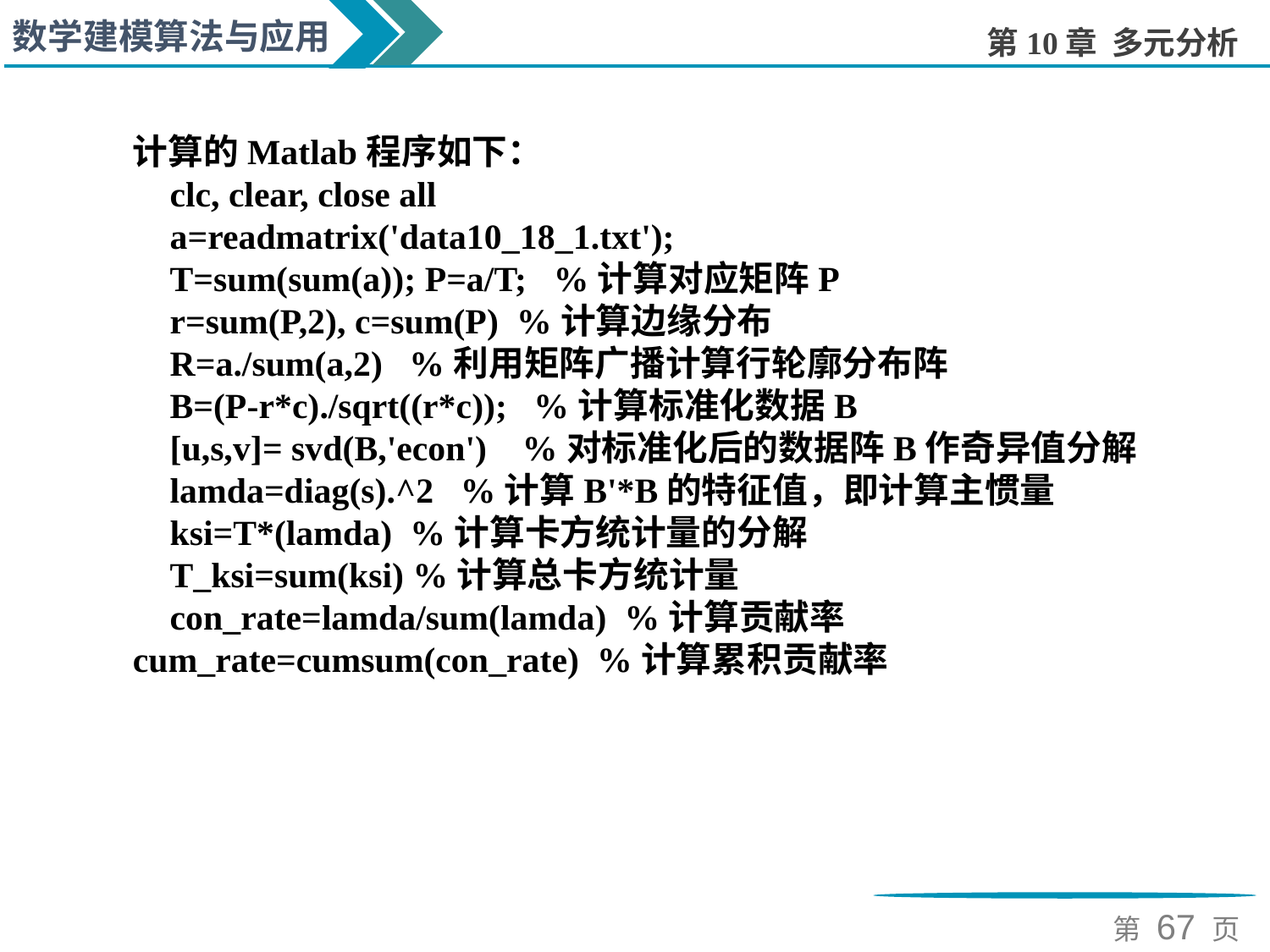

计算的Matlab程序如下：
clc, clear, close all
a=readmatrix('data10_18_1.txt');
T=sum(sum(a)); P=a/T;   %计算对应矩阵P
r=sum(P,2), c=sum(P)  %计算边缘分布
R=a./sum(a,2)   %利用矩阵广播计算行轮廓分布阵
B=(P-r*c)./sqrt((r*c));   %计算标准化数据B
[u,s,v]= svd(B,'econ')    %对标准化后的数据阵B作奇异值分解
lamda=diag(s).^2   %计算B'*B的特征值，即计算主惯量
ksi=T*(lamda)  %计算卡方统计量的分解
T_ksi=sum(ksi) %计算总卡方统计量
con_rate=lamda/sum(lamda)  %计算贡献率
cum_rate=cumsum(con_rate)  %计算累积贡献率